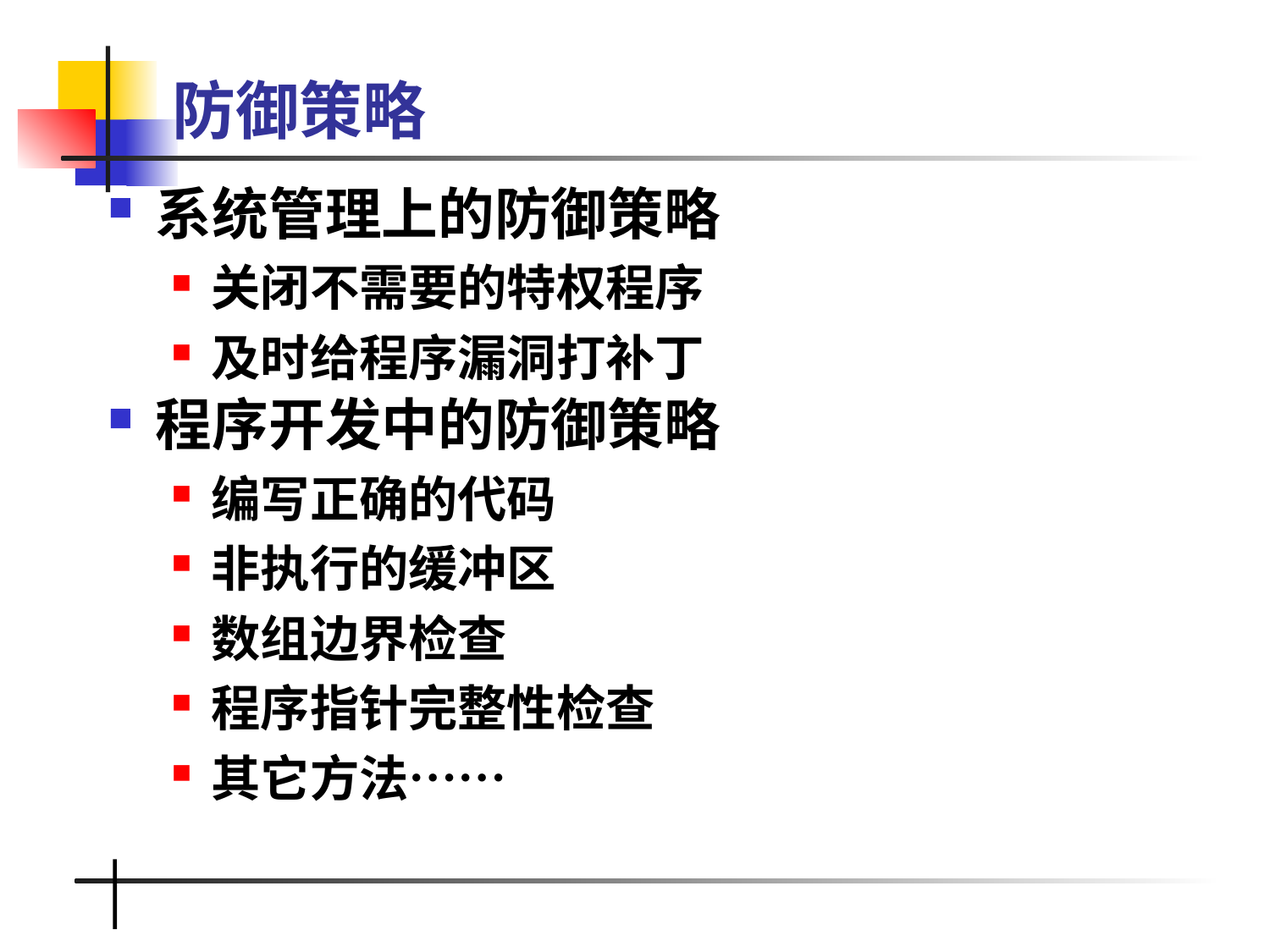

# 防御策略
系统管理上的防御策略
关闭不需要的特权程序
及时给程序漏洞打补丁
程序开发中的防御策略
编写正确的代码
非执行的缓冲区
数组边界检查
程序指针完整性检查
其它方法……